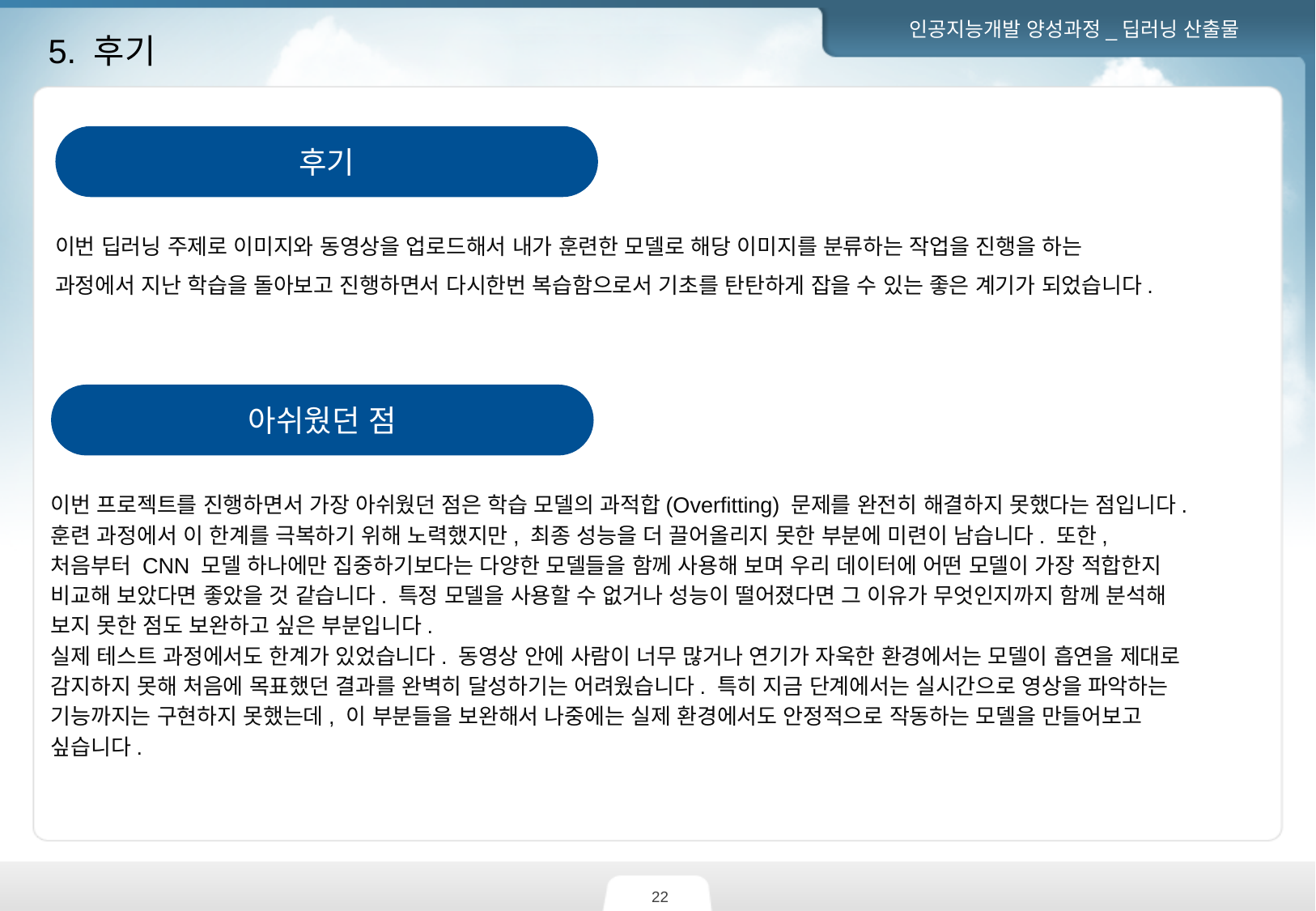

5. 후기
후기
이번 딥러닝 주제로 이미지와 동영상을 업로드해서 내가 훈련한 모델로 해당 이미지를 분류하는 작업을 진행을 하는 과정에서 지난 학습을 돌아보고 진행하면서 다시한번 복습함으로서 기초를 탄탄하게 잡을 수 있는 좋은 계기가 되었습니다.
아쉬웠던 점
이번 프로젝트를 진행하면서 가장 아쉬웠던 점은 학습 모델의 과적합(Overfitting) 문제를 완전히 해결하지 못했다는 점입니다. 훈련 과정에서 이 한계를 극복하기 위해 노력했지만, 최종 성능을 더 끌어올리지 못한 부분에 미련이 남습니다. 또한, 처음부터 CNN 모델 하나에만 집중하기보다는 다양한 모델들을 함께 사용해 보며 우리 데이터에 어떤 모델이 가장 적합한지 비교해 보았다면 좋았을 것 같습니다. 특정 모델을 사용할 수 없거나 성능이 떨어졌다면 그 이유가 무엇인지까지 함께 분석해 보지 못한 점도 보완하고 싶은 부분입니다.
실제 테스트 과정에서도 한계가 있었습니다. 동영상 안에 사람이 너무 많거나 연기가 자욱한 환경에서는 모델이 흡연을 제대로 감지하지 못해 처음에 목표했던 결과를 완벽히 달성하기는 어려웠습니다. 특히 지금 단계에서는 실시간으로 영상을 파악하는 기능까지는 구현하지 못했는데, 이 부분들을 보완해서 나중에는 실제 환경에서도 안정적으로 작동하는 모델을 만들어보고 싶습니다.